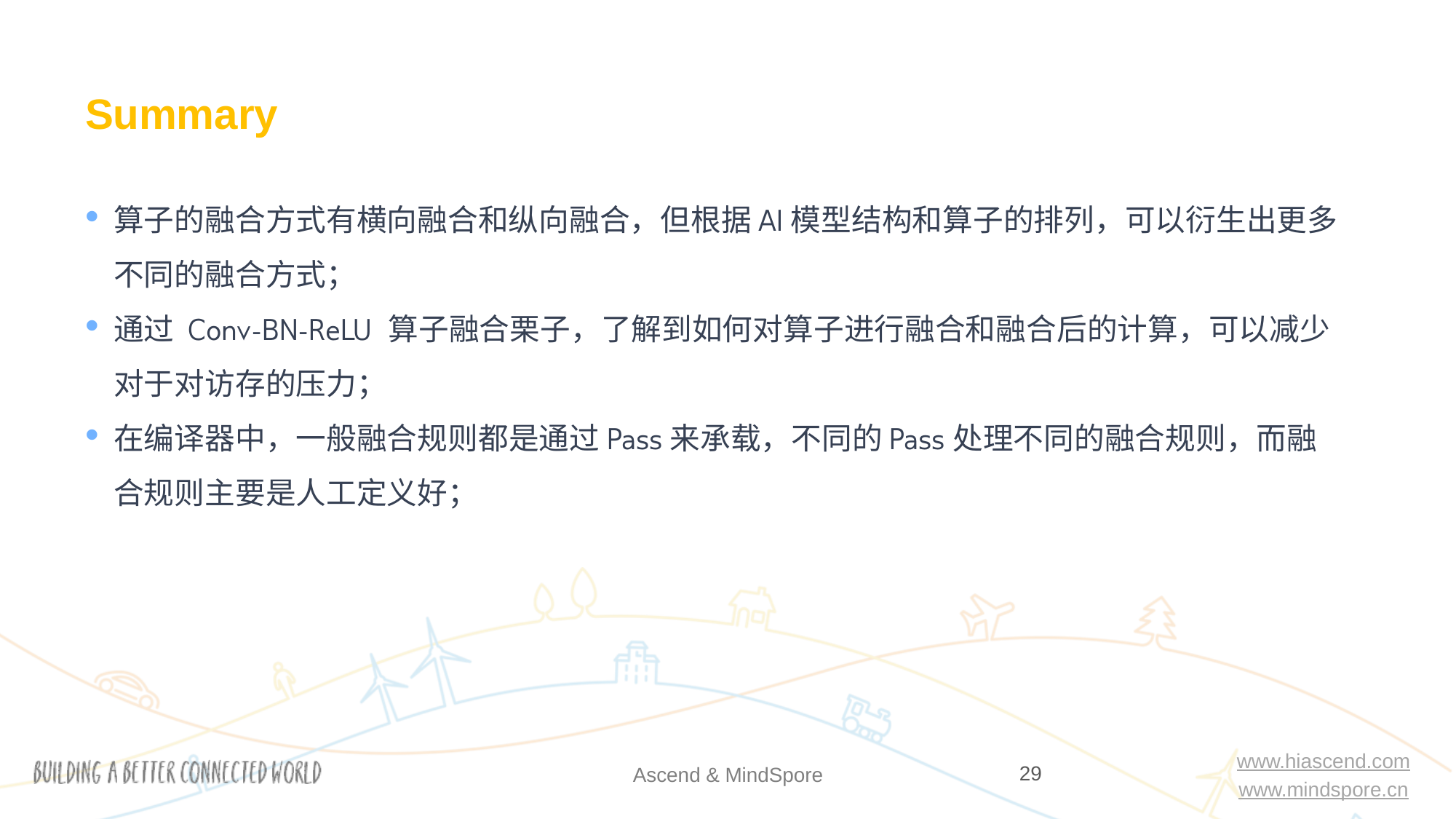

# Summary
算子的融合方式有横向融合和纵向融合，但根据AI模型结构和算子的排列，可以衍生出更多不同的融合方式；
通过 Conv-BN-ReLU 算子融合栗子，了解到如何对算子进行融合和融合后的计算，可以减少对于对访存的压力；
在编译器中，一般融合规则都是通过Pass来承载，不同的Pass处理不同的融合规则，而融合规则主要是人工定义好；